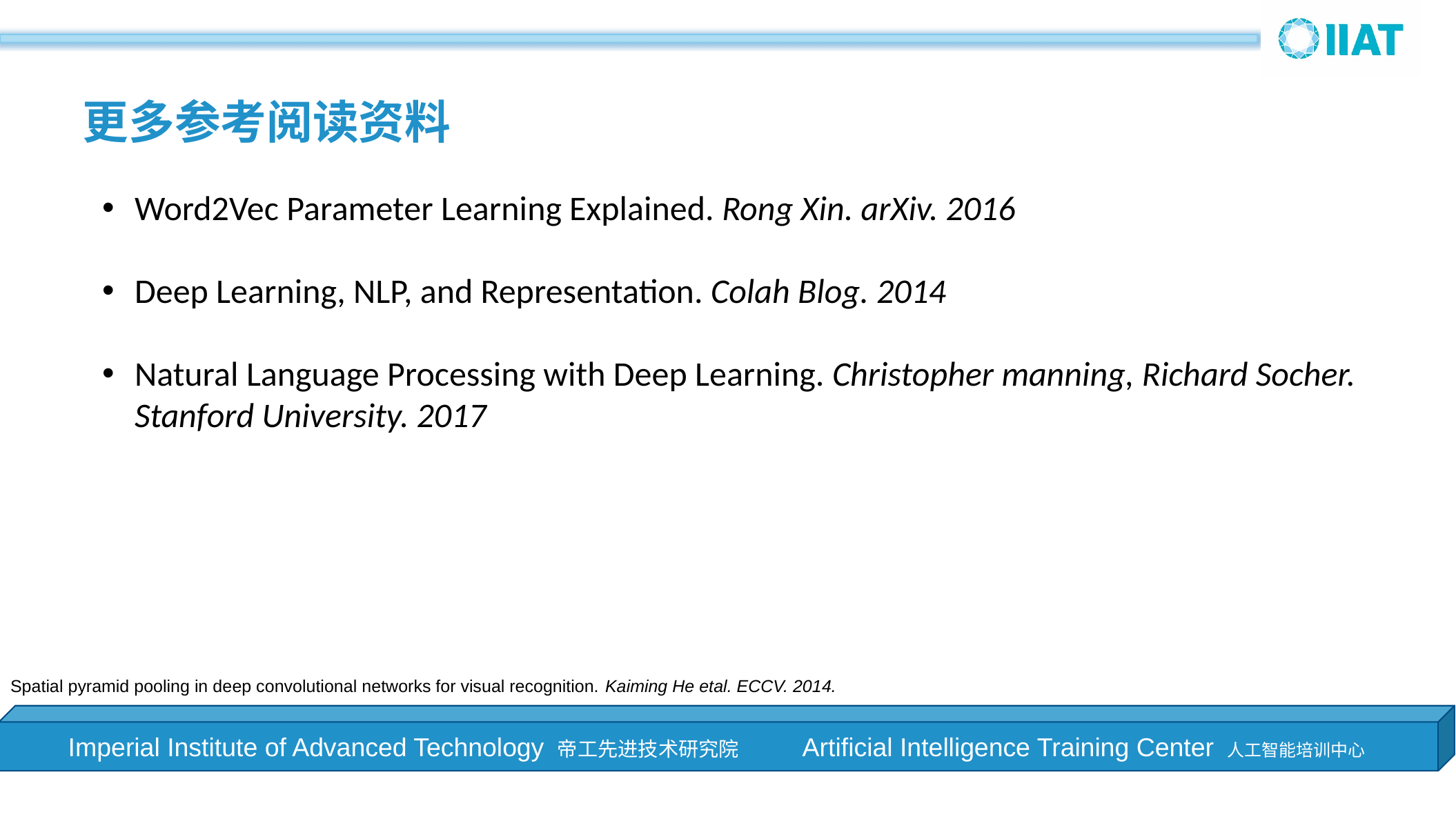

更多参考阅读资料
Word2Vec Parameter Learning Explained. Rong Xin. arXiv. 2016

Deep Learning, NLP, and Representation. Colah Blog. 2014

Natural Language Processing with Deep Learning. Christopher manning, Richard Socher. Stanford University. 2017
Spatial pyramid pooling in deep convolutional networks for visual recognition. Kaiming He etal. ECCV. 2014.